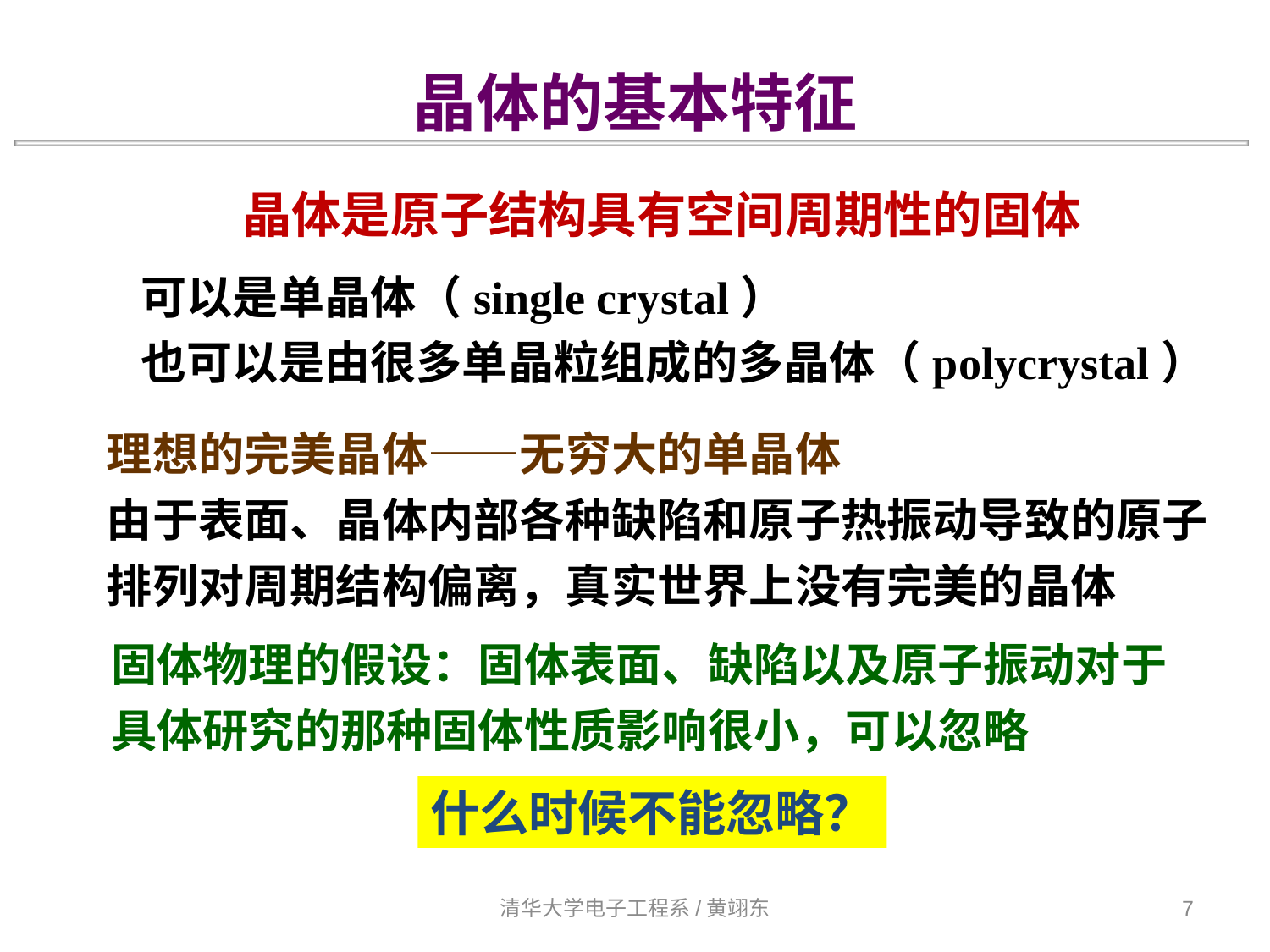

晶体的基本特征

晶体是原子结构具有空间周期性的固体
可以是单晶体（single crystal）
也可以是由很多单晶粒组成的多晶体（polycrystal）
理想的完美晶体——无穷大的单晶体
由于表面、晶体内部各种缺陷和原子热振动导致的原子排列对周期结构偏离，真实世界上没有完美的晶体
固体物理的假设：固体表面、缺陷以及原子振动对于
具体研究的那种固体性质影响很小，可以忽略
什么时候不能忽略？
清华大学电子工程系/黄翊东
7